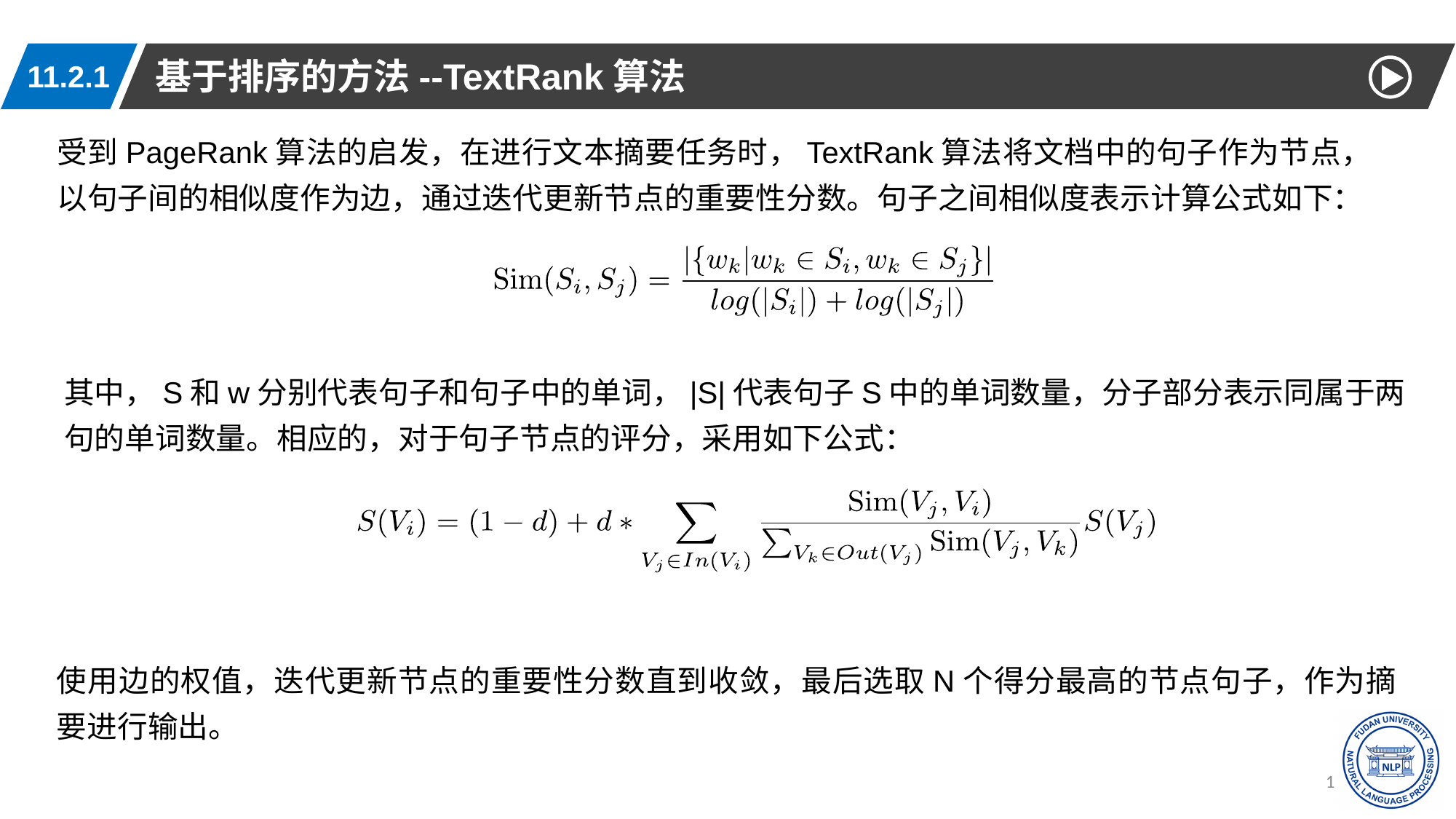

基于排序的方法--TextRank算法
11.2.1

受到PageRank算法的启发，在进行文本摘要任务时，TextRank算法将文档中的句子作为节点，以句子间的相似度作为边，通过迭代更新节点的重要性分数。句子之间相似度表示计算公式如下：

其中，S和w分别代表句子和句子中的单词，|S|代表句子S中的单词数量，分子部分表示同属于两句的单词数量。相应的，对于句子节点的评分，采用如下公式：

使用边的权值，迭代更新节点的重要性分数直到收敛，最后选取N个得分最高的节点句子，作为摘要进行输出。
17